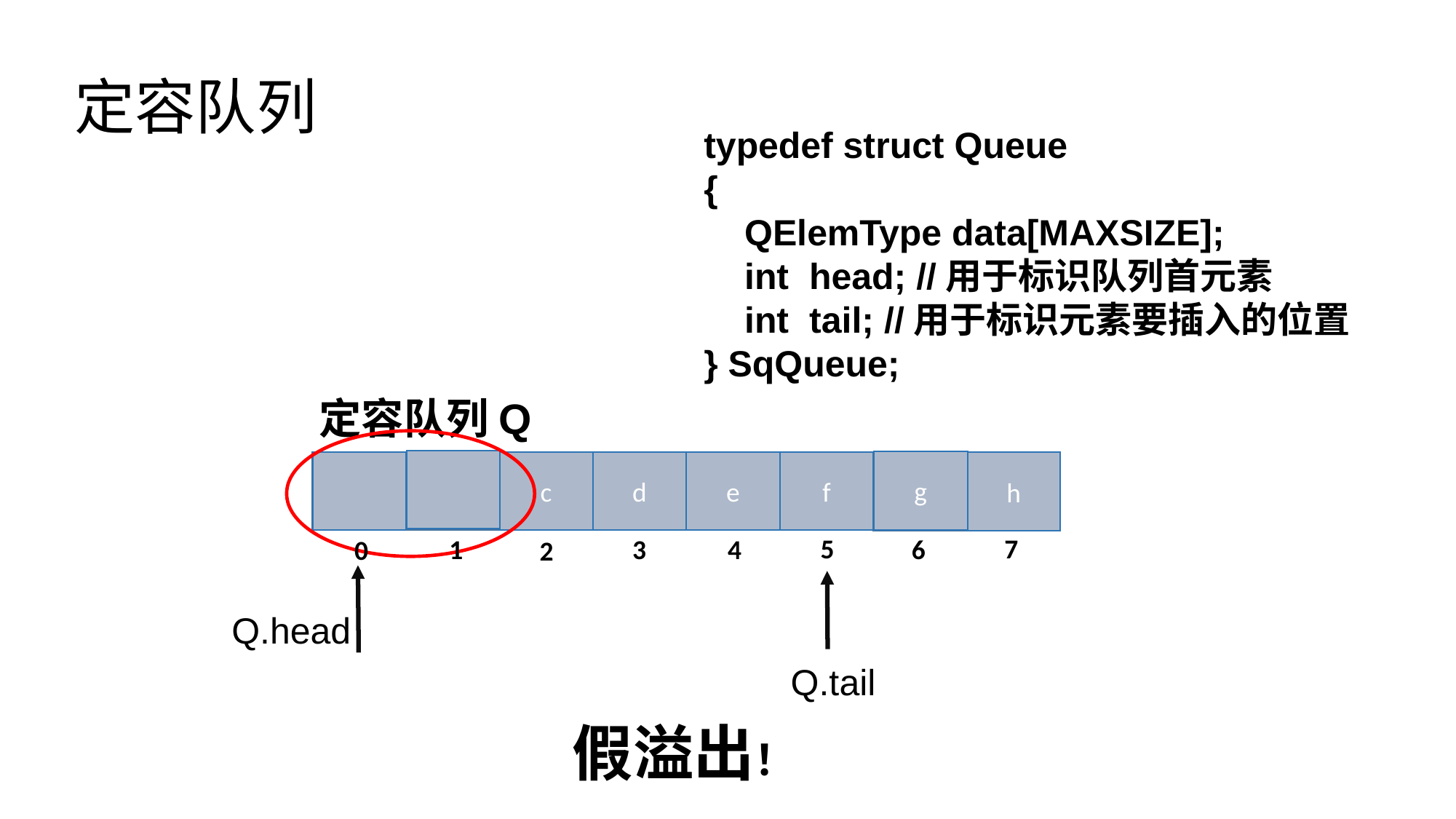

定容队列
typedef struct Queue
{
    QElemType data[MAXSIZE];
    int  head; //用于标识队列首元素
    int  tail; //用于标识元素要插入的位置
} SqQueue;
定容队列Q

g

a
b
c
d
e
f

h
5
7
1
3
4
6
0
2
Q.head
Q.tail
假溢出！